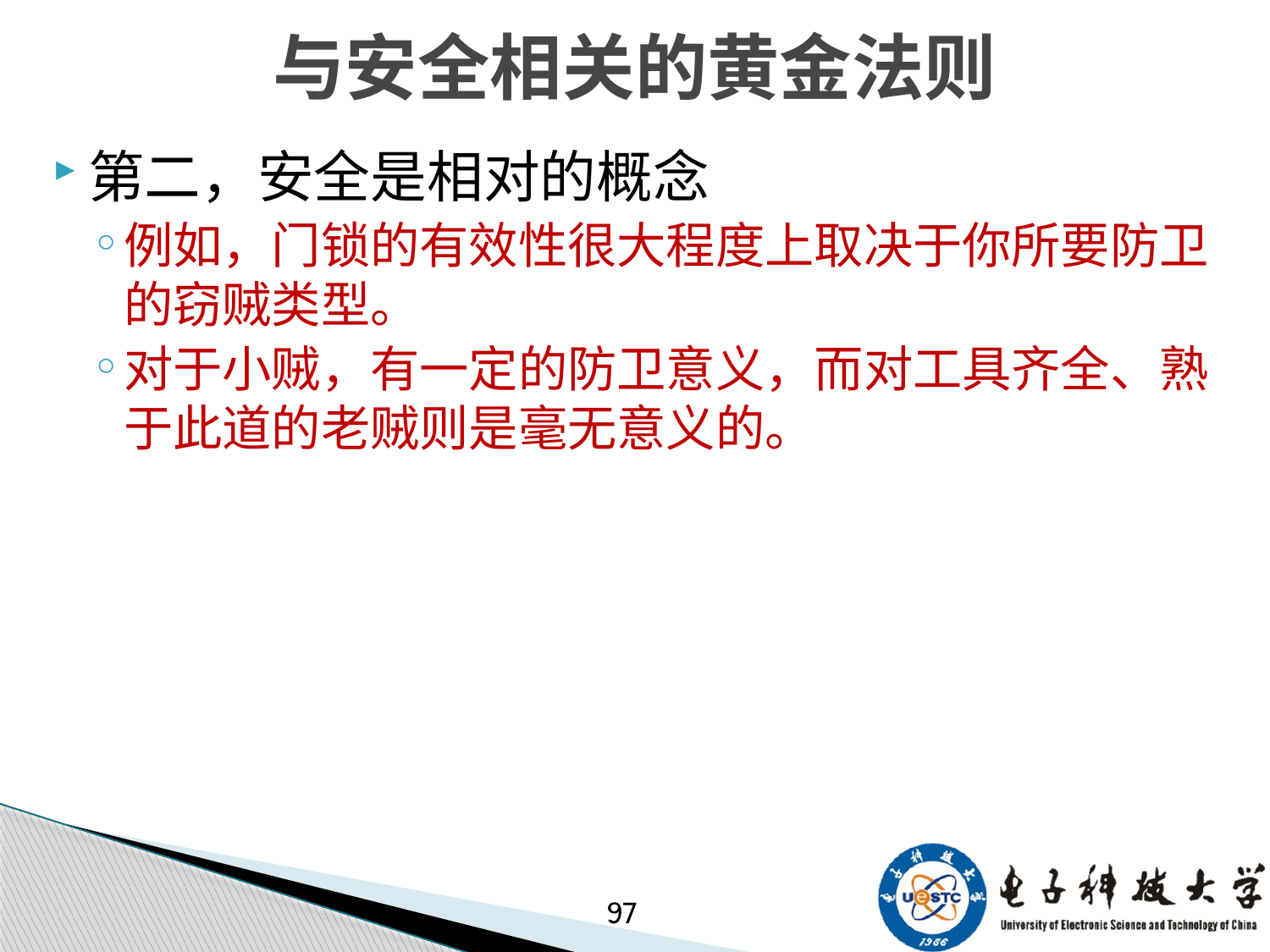

# 与安全相关的黄金法则
第二，安全是相对的概念
例如，门锁的有效性很大程度上取决于你所要防卫的窃贼类型。
对于小贼，有一定的防卫意义，而对工具齐全、熟于此道的老贼则是毫无意义的。
97